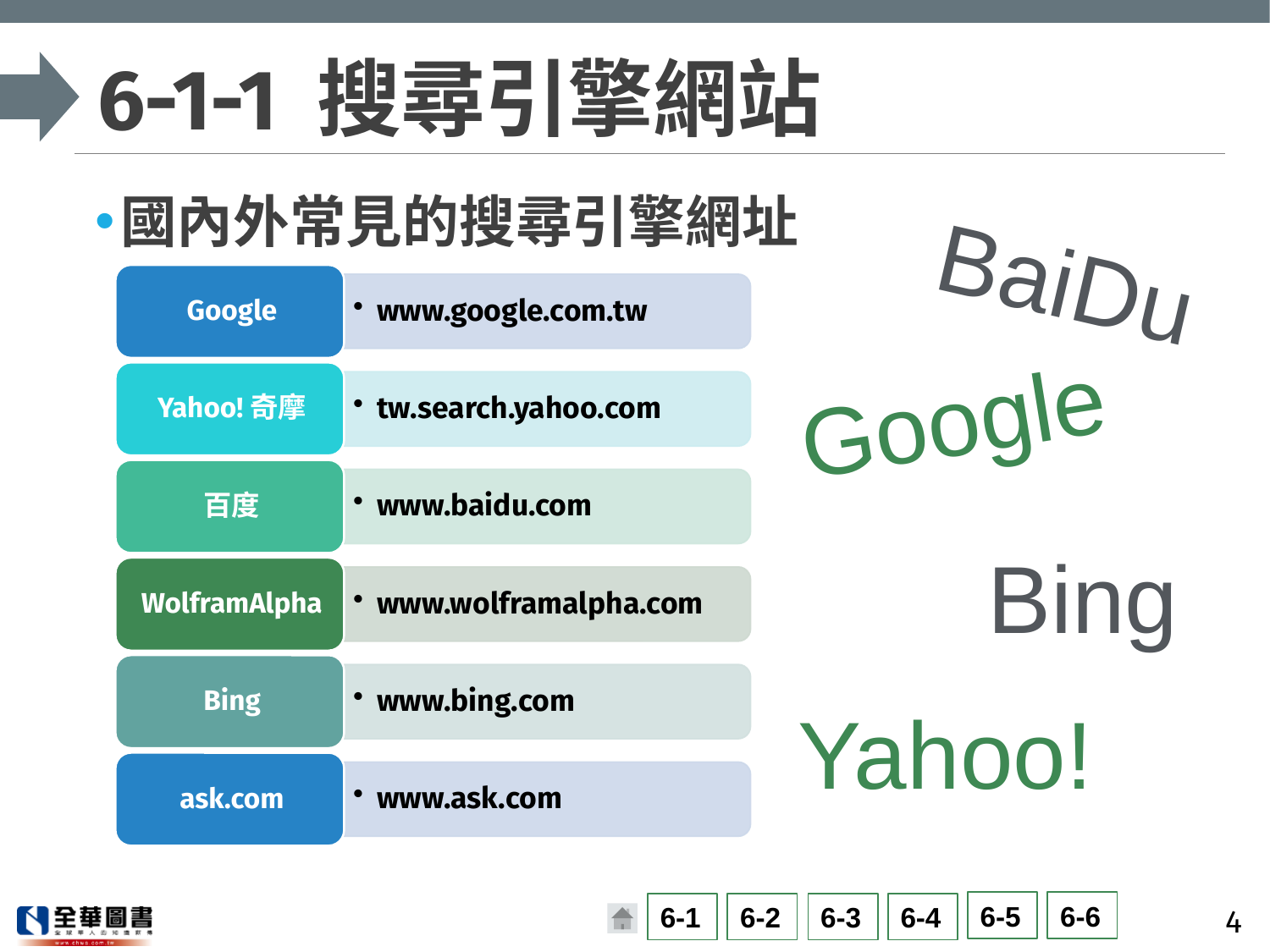

# 6-1-1 搜尋引擎網站
國內外常見的搜尋引擎網址
BaiDu
www.google.com.tw
Google
tw.search.yahoo.com
Yahoo!奇摩
www.baidu.com
百度
www.wolframalpha.com
WolframAlpha
www.bing.com
Bing
www.ask.com
ask.com
Google
Bing
Yahoo!
4